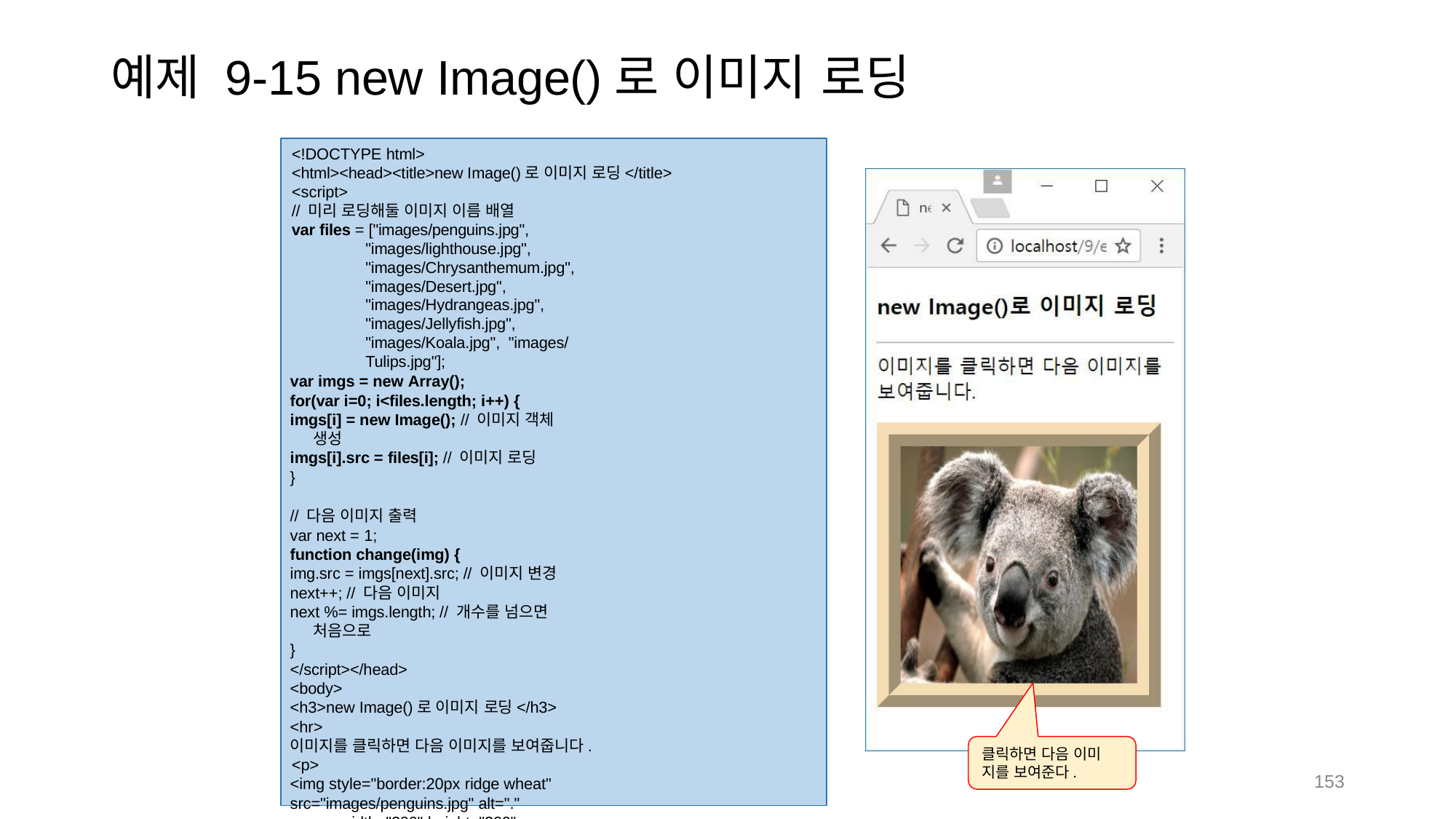

# 예제 9-15 new Image()로 이미지 로딩

<!DOCTYPE html>
<html><head><title>new Image()로 이미지 로딩</title>
<script>
// 미리 로딩해둘 이미지 이름 배열
var files = ["images/penguins.jpg",  "images/lighthouse.jpg",  "images/Chrysanthemum.jpg",  "images/Desert.jpg",  "images/Hydrangeas.jpg",  "images/Jellyfish.jpg",  "images/Koala.jpg",  "images/Tulips.jpg"];
var imgs = new Array();
for(var i=0; i<files.length; i++) {
imgs[i] = new Image(); // 이미지 객체 생성
imgs[i].src = files[i]; // 이미지 로딩
}

// 다음 이미지 출력
var next = 1;
function change(img) {
img.src = imgs[next].src; // 이미지 변경
next++; // 다음 이미지
next %= imgs.length; // 개수를 넘으면 처음으로
}
</script></head>
<body>
<h3>new Image()로 이미지 로딩</h3>
<hr>
이미지를 클릭하면 다음 이미지를 보여줍니다.<p>
<img style="border:20px ridge wheat"
src="images/penguins.jpg" alt="." width="200" height="200"
onclick="change(this)">
</body></html>

클릭하면 다음 이미  지를 보여준다.
153